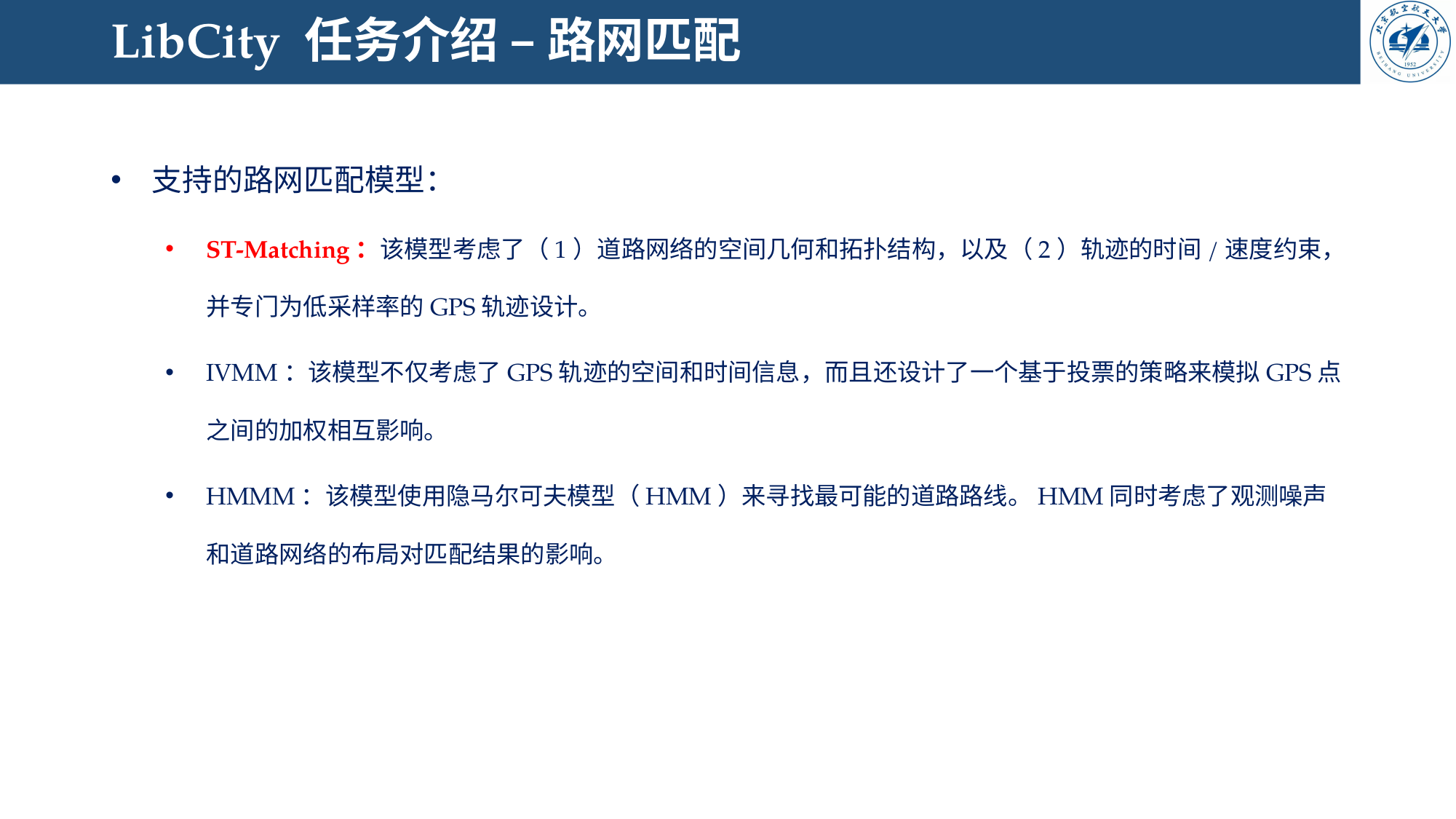

# LibCity 任务介绍 – 路网匹配
支持的路网匹配模型：
ST-Matching：该模型考虑了（1）道路网络的空间几何和拓扑结构，以及（2）轨迹的时间/速度约束，并专门为低采样率的GPS轨迹设计。
IVMM：该模型不仅考虑了GPS轨迹的空间和时间信息，而且还设计了一个基于投票的策略来模拟GPS点之间的加权相互影响。
HMMM：该模型使用隐马尔可夫模型（HMM）来寻找最可能的道路路线。HMM同时考虑了观测噪声和道路网络的布局对匹配结果的影响。